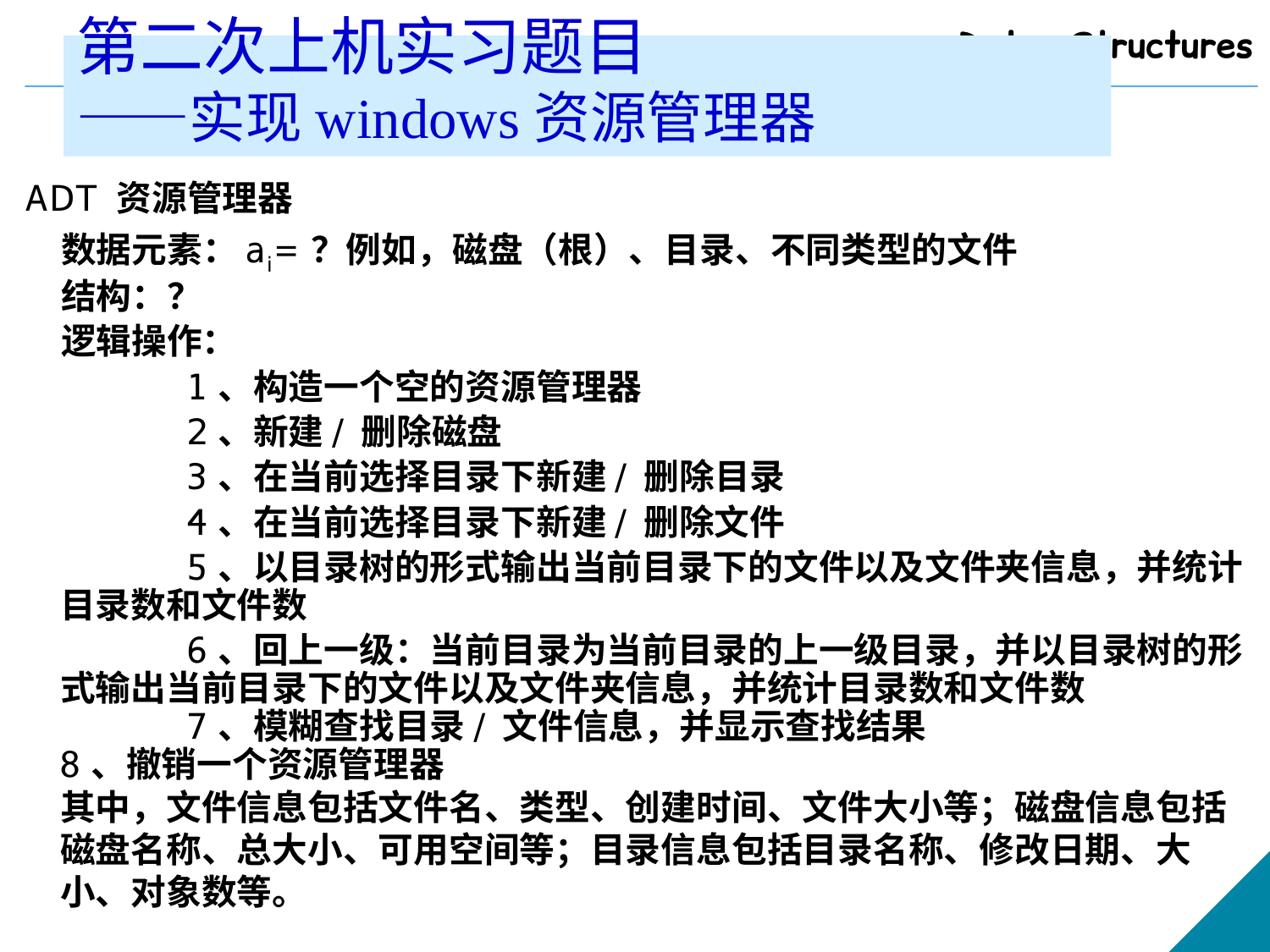

# 第二次上机实习题目 ——实现windows资源管理器
 ADT 资源管理器
     数据元素：ai=？例如，磁盘（根）、目录、不同类型的文件
     结构：？
     逻辑操作：
		1、构造一个空的资源管理器
		2、新建/删除磁盘
		3、在当前选择目录下新建/删除目录
		4、在当前选择目录下新建/删除文件
		5、以目录树的形式输出当前目录下的文件以及文件夹信息，并统计目录数和文件数
    		6、回上一级：当前目录为当前目录的上一级目录，并以目录树的形式输出当前目录下的文件以及文件夹信息，并统计目录数和文件数
          	7、模糊查找目录/文件信息，并显示查找结果
	8、撤销一个资源管理器
	其中，文件信息包括文件名、类型、创建时间、文件大小等；磁盘信息包括磁盘名称、总大小、可用空间等；目录信息包括目录名称、修改日期、大小、对象数等。